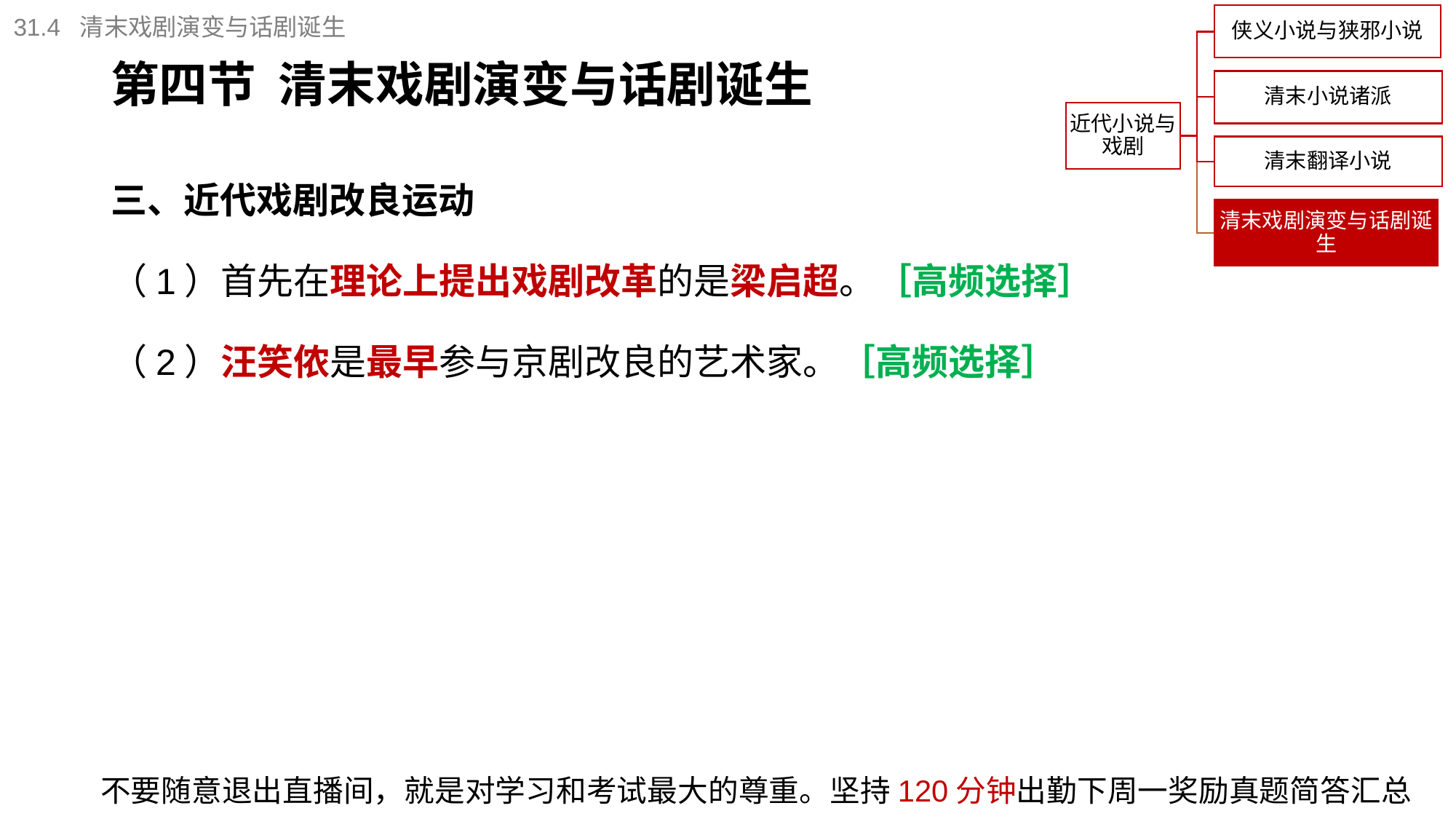

近代小说与戏剧
侠义小说与狭邪小说
清末小说诸派
清末翻译小说
清末戏剧演变与话剧诞生
31.4  清末戏剧演变与话剧诞生
# 第四节  清末戏剧演变与话剧诞生
三、近代戏剧改良运动
（1）首先在理论上提出戏剧改革的是梁启超。［高频选择］
（2）汪笑侬是最早参与京剧改良的艺术家。［高频选择］